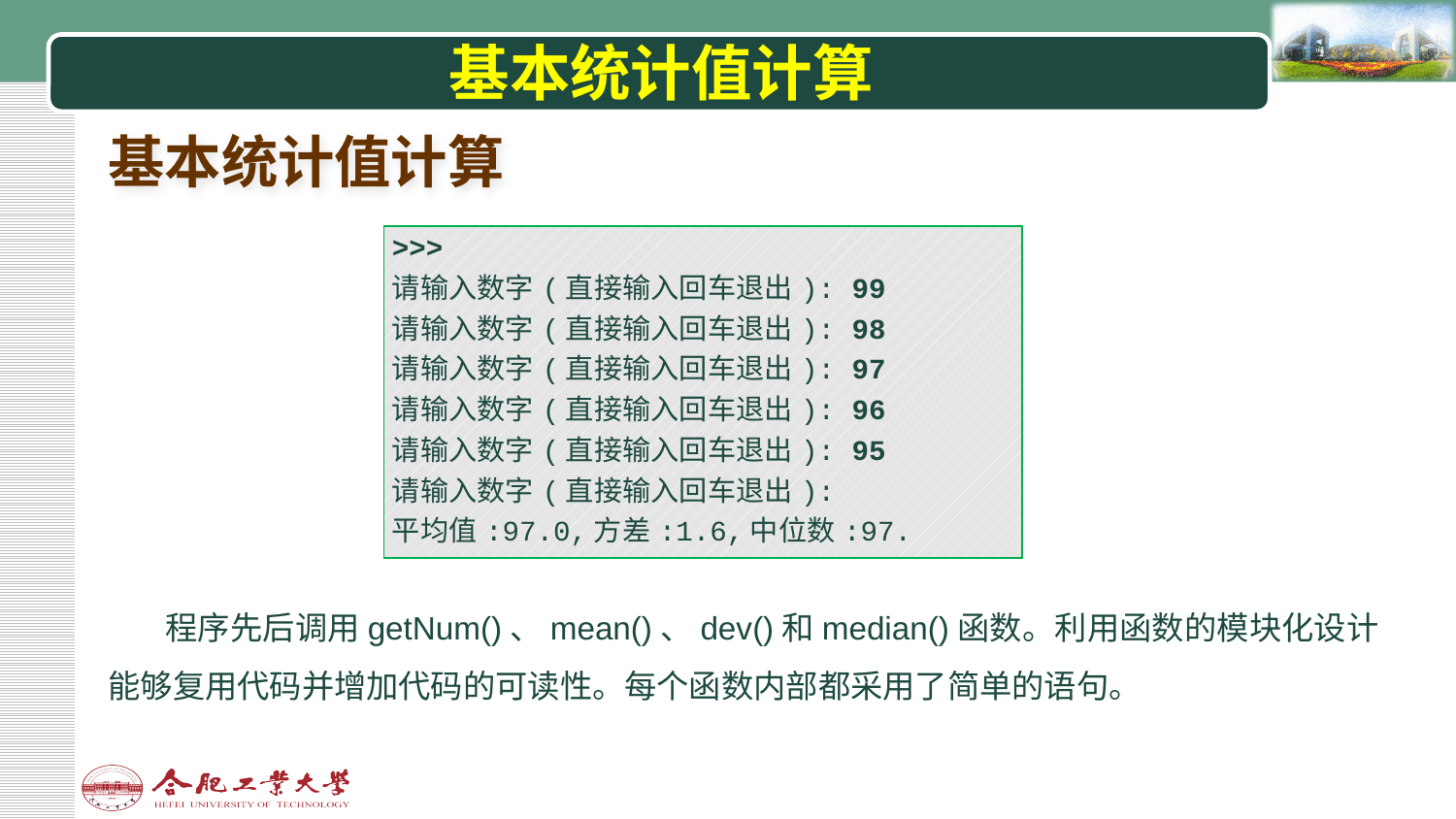

# 基本统计值计算
基本统计值计算
| >>>  请输入数字(直接输入回车退出): 99 请输入数字(直接输入回车退出): 98 请输入数字(直接输入回车退出): 97 请输入数字(直接输入回车退出): 96 请输入数字(直接输入回车退出): 95 请输入数字(直接输入回车退出): 平均值:97.0,方差:1.6,中位数:97. |
| --- |
程序先后调用getNum()、mean()、dev()和median()函数。利用函数的模块化设计能够复用代码并增加代码的可读性。每个函数内部都采用了简单的语句。